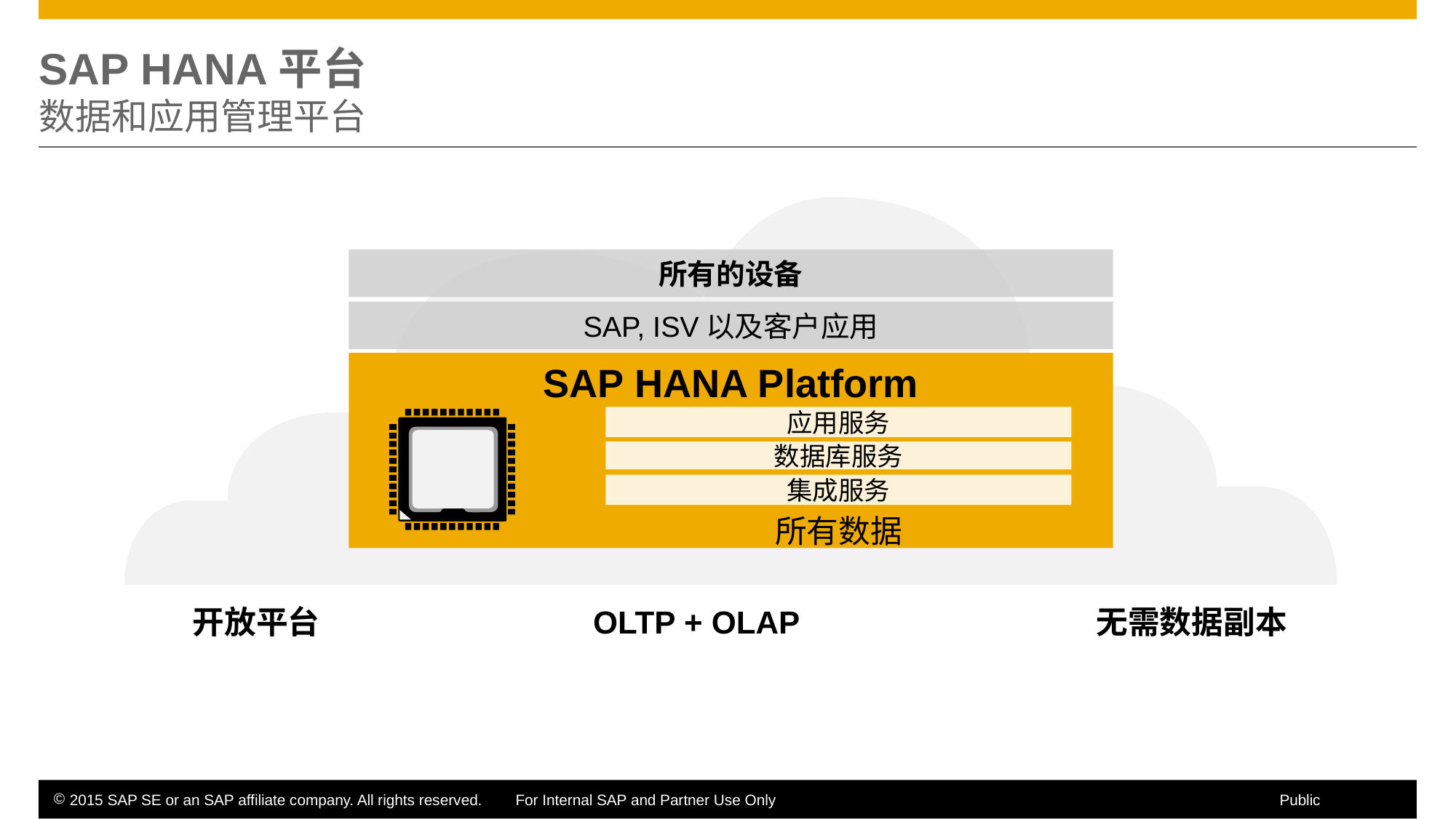

# SAP HANA平台 数据和应用管理平台

所有的设备
SAP, ISV以及客户应用

SAP HANA Platform
应用服务

数据库服务
集成服务
所有数据
开放平台
OLTP + OLAP
无需数据副本